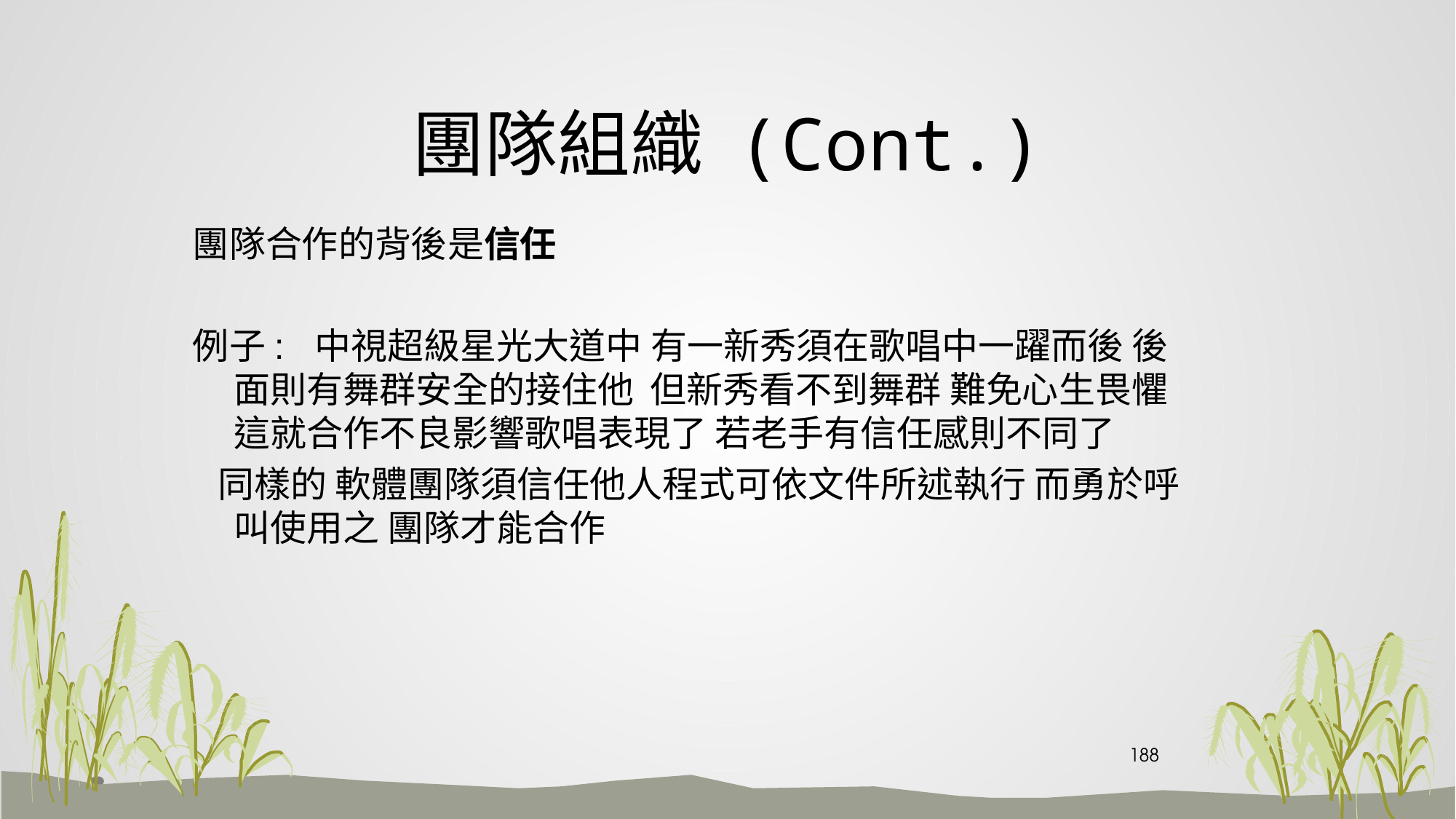

# 團隊組織 (Cont.)
團隊合作的背後是信任

例子: 中視超級星光大道中 有一新秀須在歌唱中一躍而後 後面則有舞群安全的接住他  但新秀看不到舞群 難免心生畏懼 這就合作不良影響歌唱表現了 若老手有信任感則不同了
  同樣的 軟體團隊須信任他人程式可依文件所述執行 而勇於呼叫使用之 團隊才能合作
188